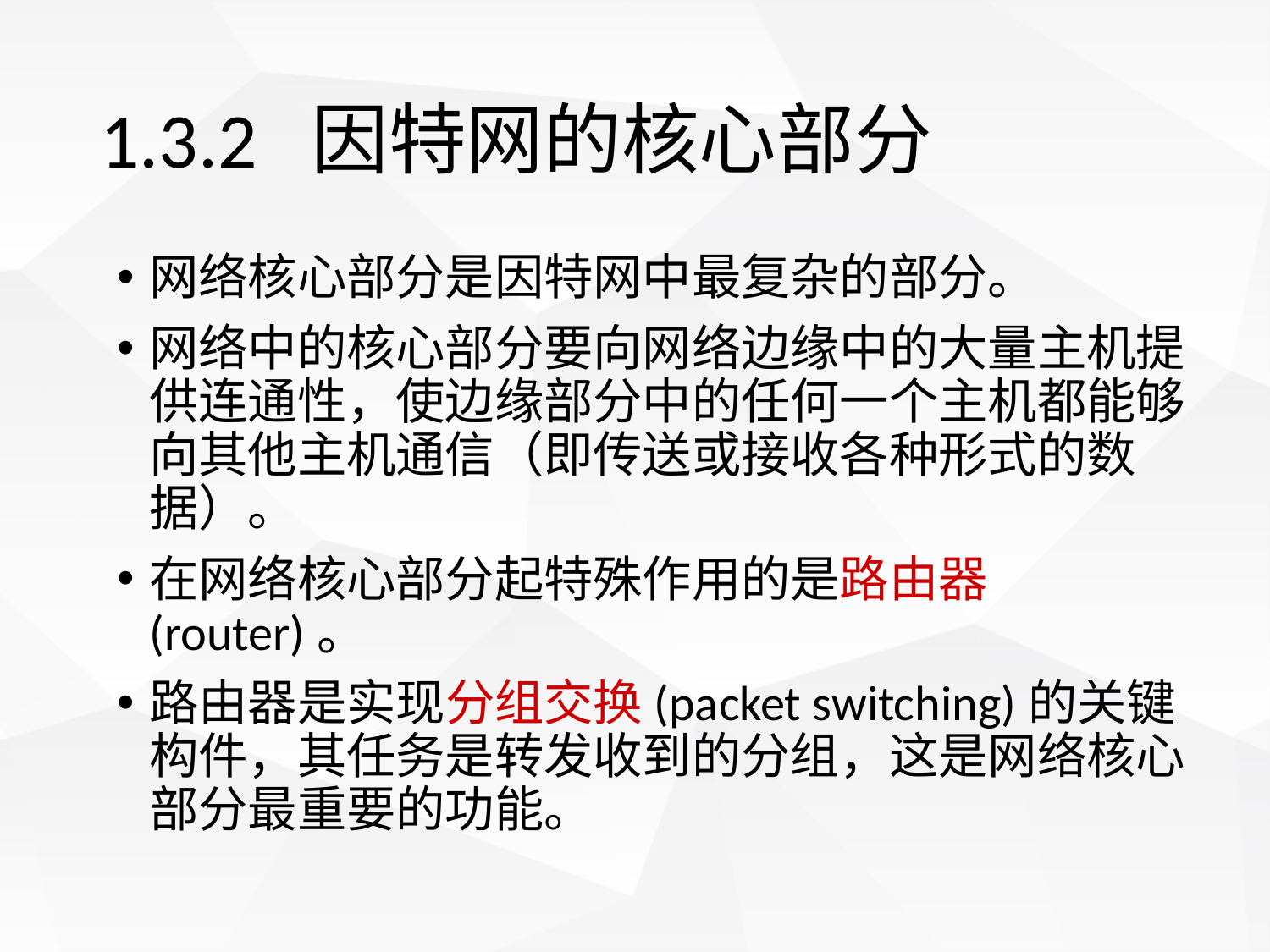

# 1.3.2  因特网的核心部分
网络核心部分是因特网中最复杂的部分。
网络中的核心部分要向网络边缘中的大量主机提供连通性，使边缘部分中的任何一个主机都能够向其他主机通信（即传送或接收各种形式的数据）。
在网络核心部分起特殊作用的是路由器(router)。
路由器是实现分组交换(packet switching)的关键构件，其任务是转发收到的分组，这是网络核心部分最重要的功能。